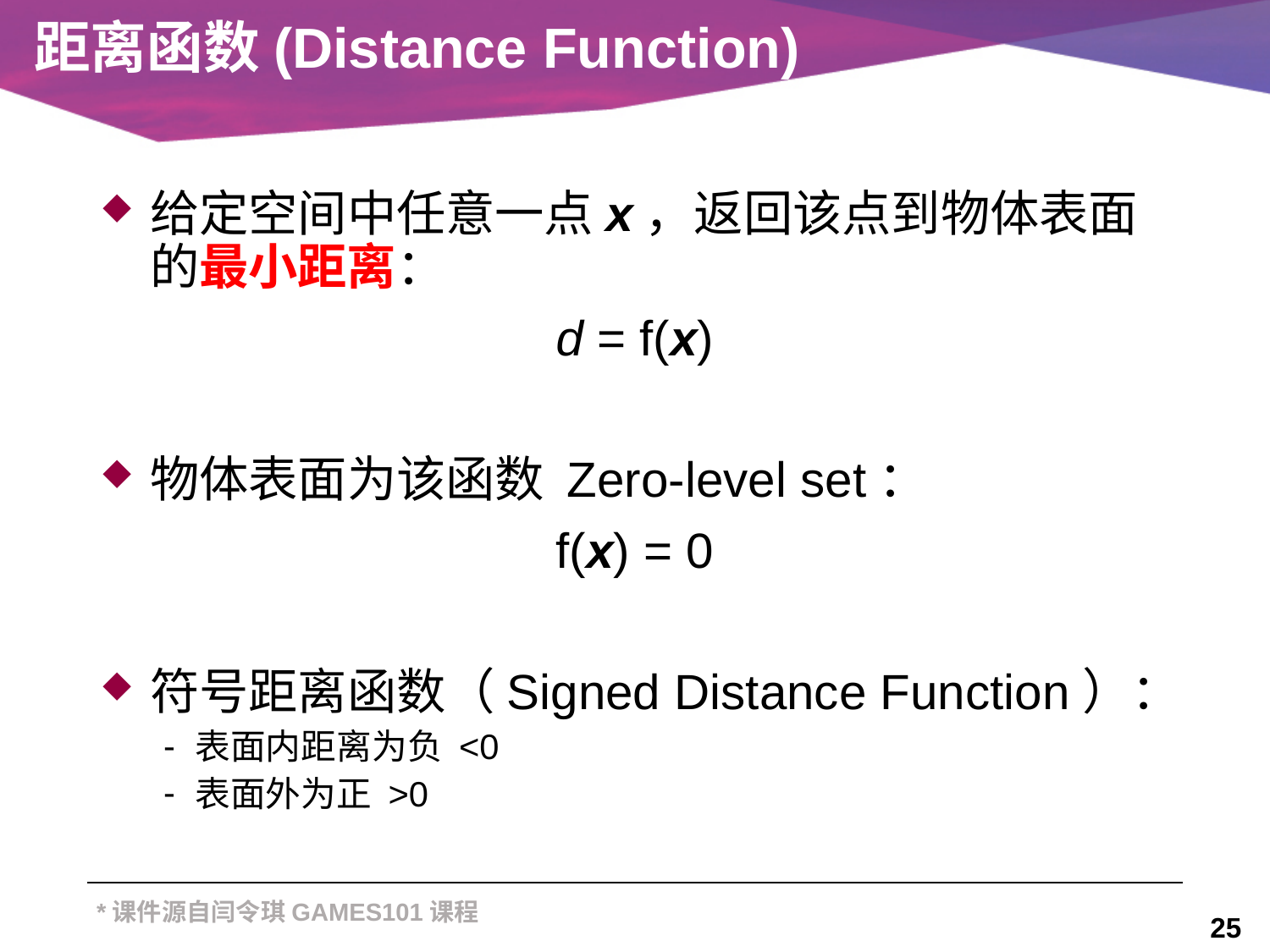

# 距离函数(Distance Function)
给定空间中任意一点x，返回该点到物体表面的最小距离：
d = f(x)

物体表面为该函数 Zero-level set：
f(x) = 0

符号距离函数（Signed Distance Function）：
表面内距离为负 <0
表面外为正 >0

25